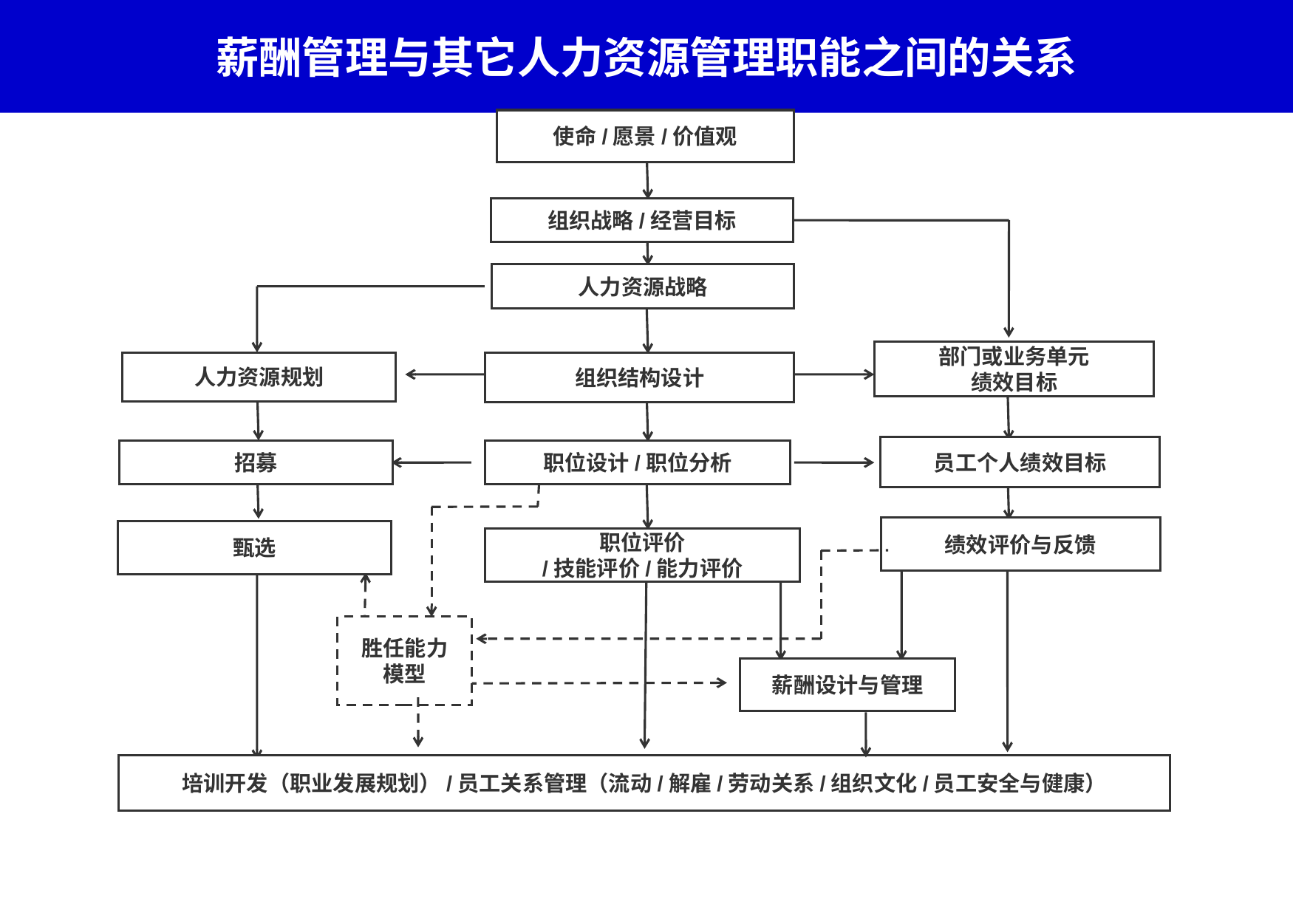

# 薪酬管理与其它人力资源管理职能之间的关系
使命/愿景/价值观

组织战略/经营目标

人力资源战略

部门或业务单元
绩效目标
组织结构设计
人力资源规划

员工个人绩效目标
职位设计/职位分析
招募

绩效评价与反馈
甄选
职位评价
/技能评价/能力评价

胜任能力
模型

薪酬设计与管理

培训开发（职业发展规划）/员工关系管理（流动/解雇/劳动关系/组织文化/员工安全与健康）